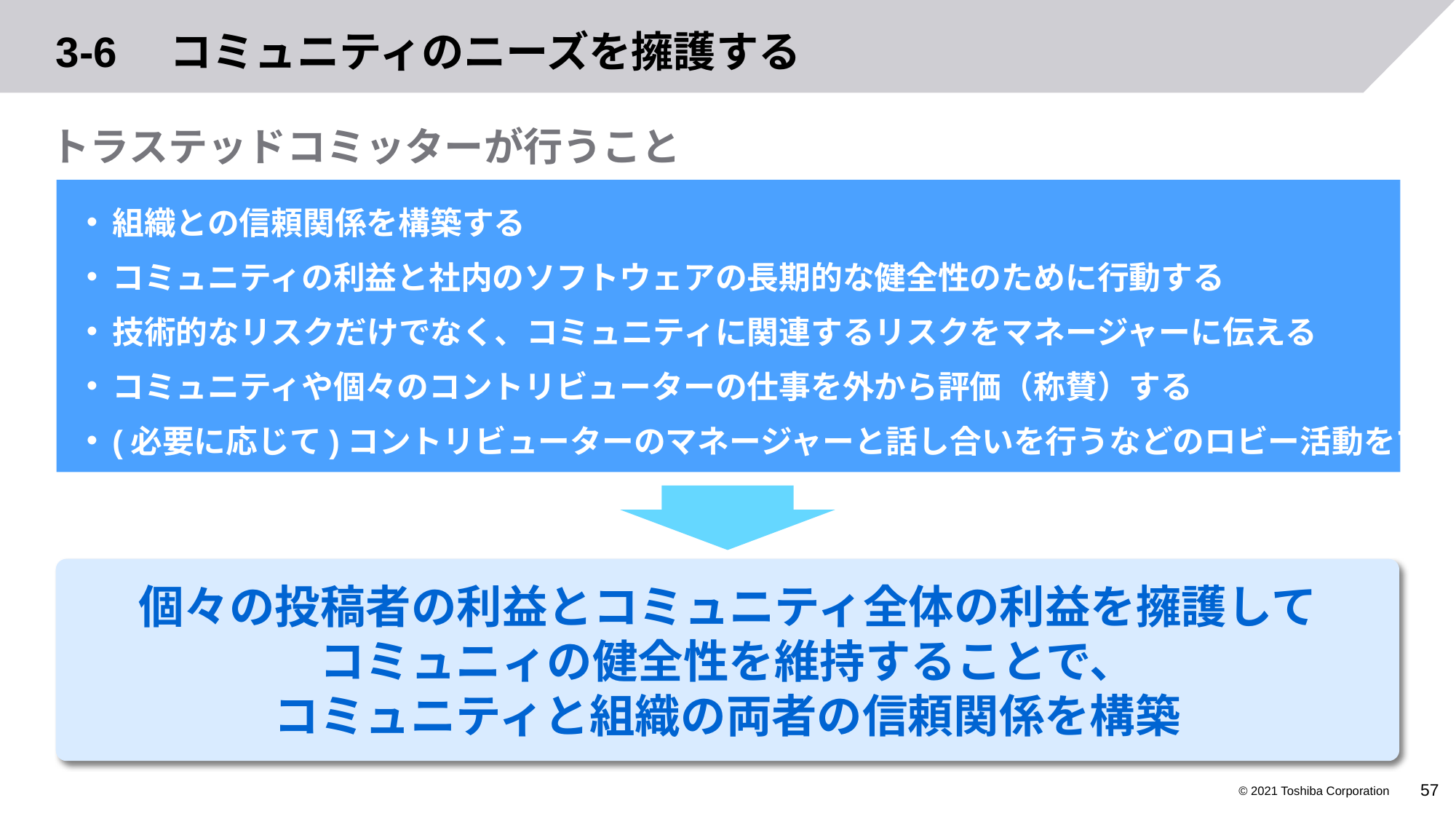

# 3-6　コミュニティのニーズを擁護する
トラステッドコミッターが行うこと
組織との信頼関係を構築する
コミュニティの利益と社内のソフトウェアの長期的な健全性のために行動する
技術的なリスクだけでなく、コミュニティに関連するリスクをマネージャーに伝える
コミュニティや個々のコントリビューターの仕事を外から評価（称賛）する
(必要に応じて)コントリビューターのマネージャーと話し合いを行うなどのロビー活動をする

個々の投稿者の利益とコミュニティ全体の利益を擁護して
コミュニィの健全性を維持することで、
コミュニティと組織の両者の信頼関係を構築